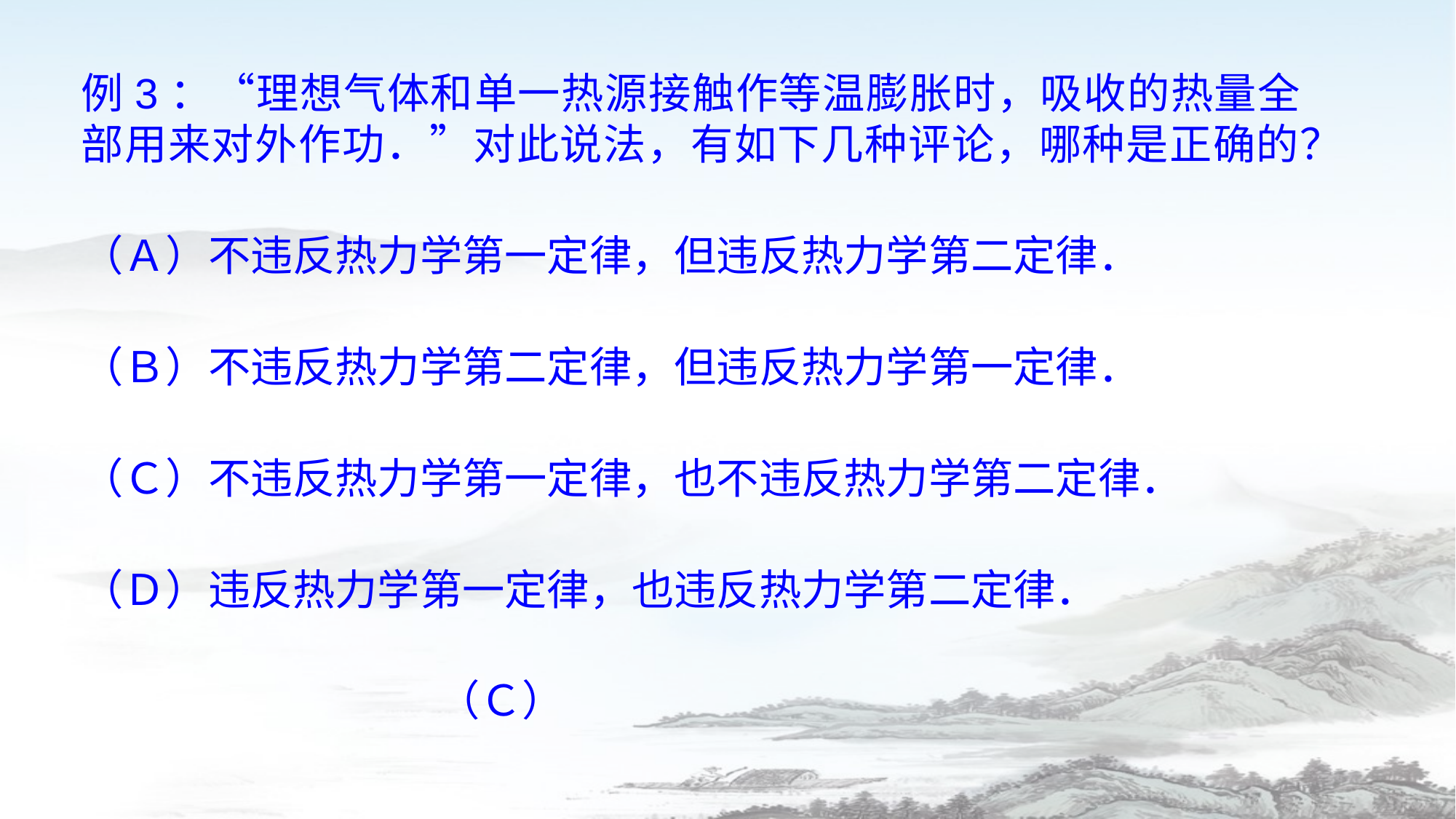

例3：“理想气体和单一热源接触作等温膨胀时，吸收的热量全部用来对外作功．”对此说法，有如下几种评论，哪种是正确的？
（Ａ）不违反热力学第一定律，但违反热力学第二定律．
（Ｂ）不违反热力学第二定律，但违反热力学第一定律．
（Ｃ）不违反热力学第一定律，也不违反热力学第二定律．
（Ｄ）违反热力学第一定律，也违反热力学第二定律．
（Ｃ）